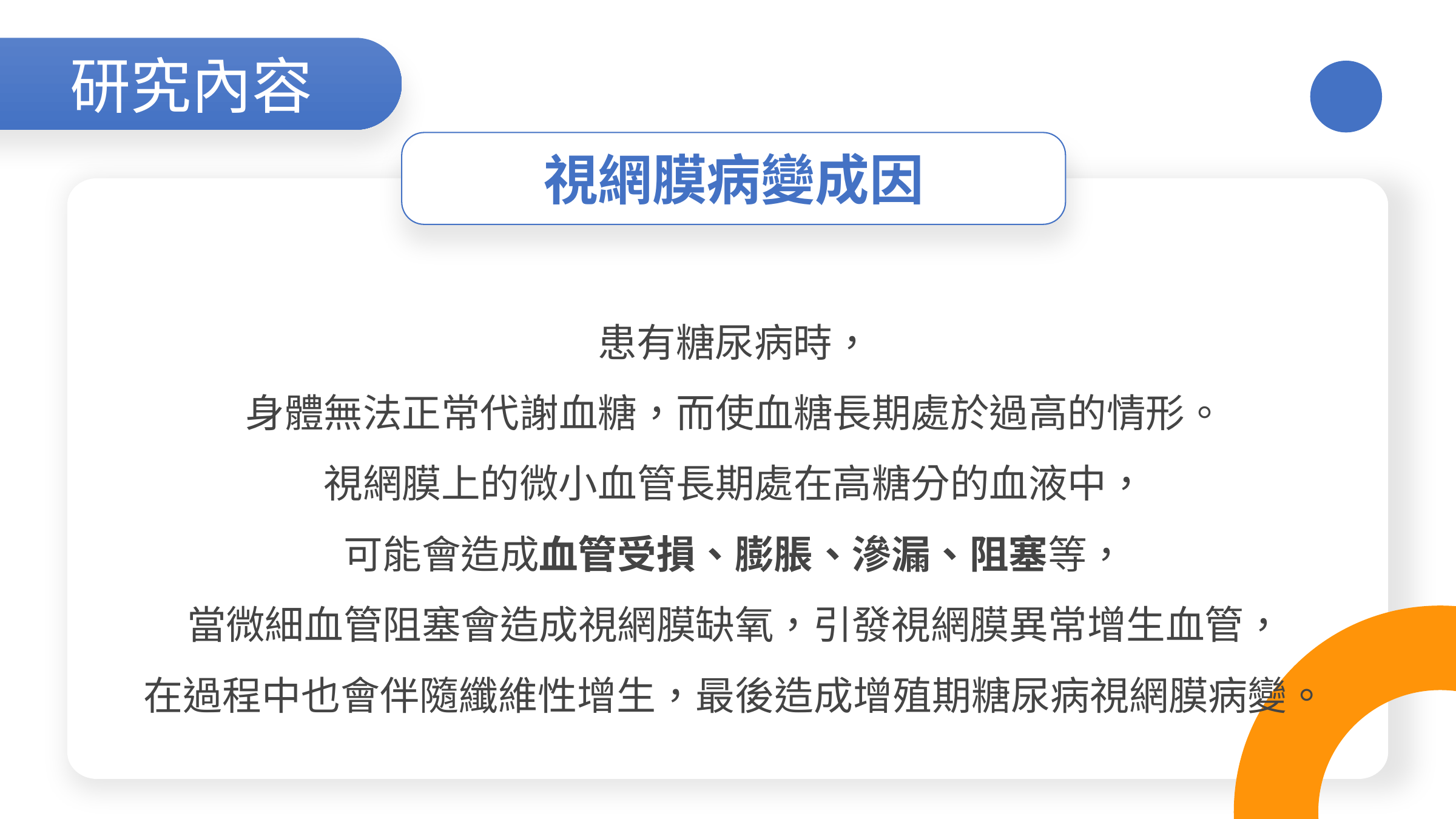

研究內容

視網膜病變成因

患有糖尿病時，
身體無法正常代謝血糖，而使血糖長期處於過高的情形。
視網膜上的微小血管長期處在高糖分的血液中，
可能會造成血管受損、膨脹、滲漏、阻塞等，
當微細血管阻塞會造成視網膜缺氧，引發視網膜異常增生血管，
在過程中也會伴隨纖維性增生，最後造成增殖期糖尿病視網膜病變。